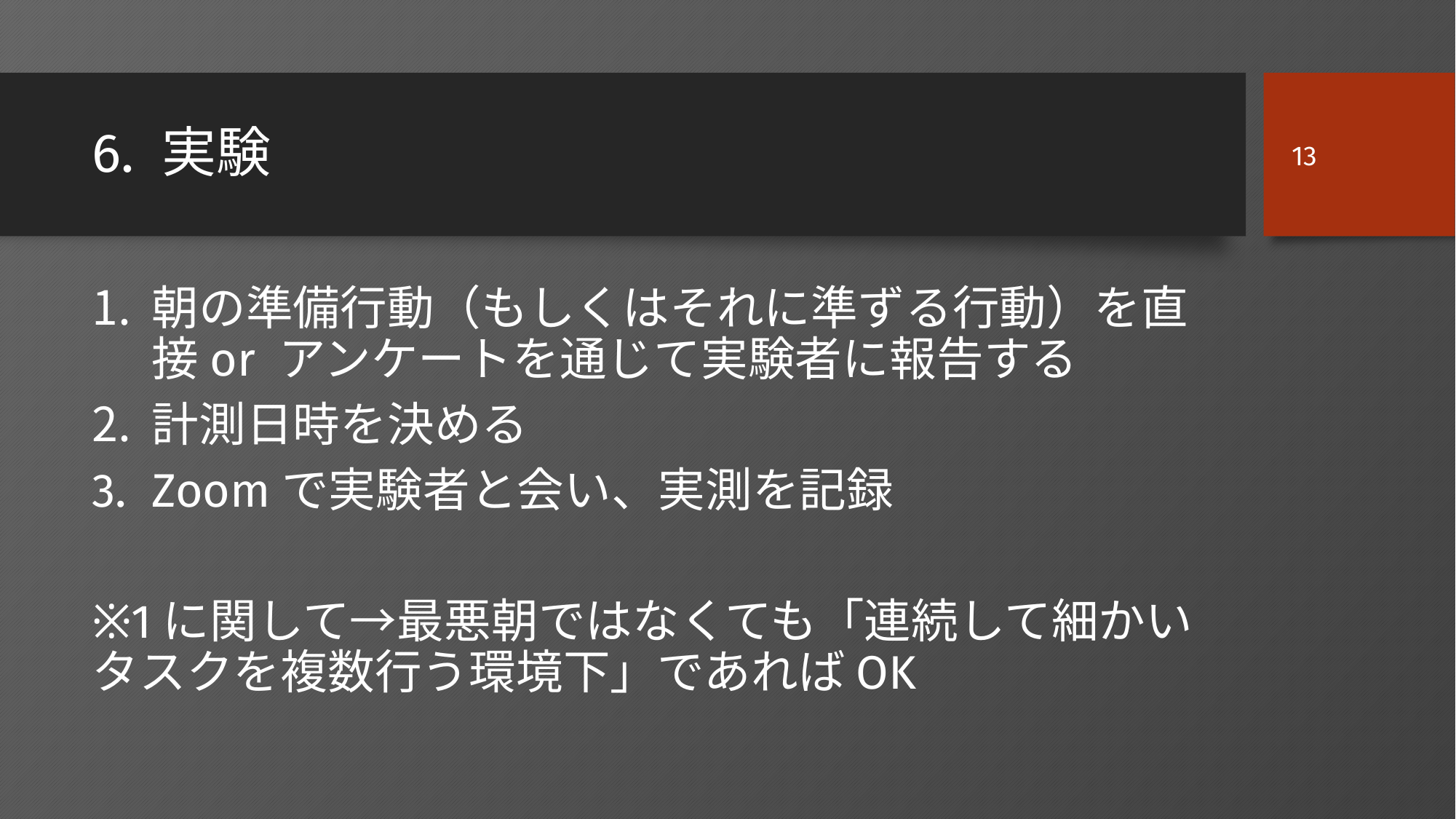

13
# 6. 実験
朝の準備行動（もしくはそれに準ずる行動）を直接or アンケートを通じて実験者に報告する
計測日時を決める
Zoomで実験者と会い、実測を記録

※1に関して→最悪朝ではなくても「連続して細かいタスクを複数行う環境下」であればOK